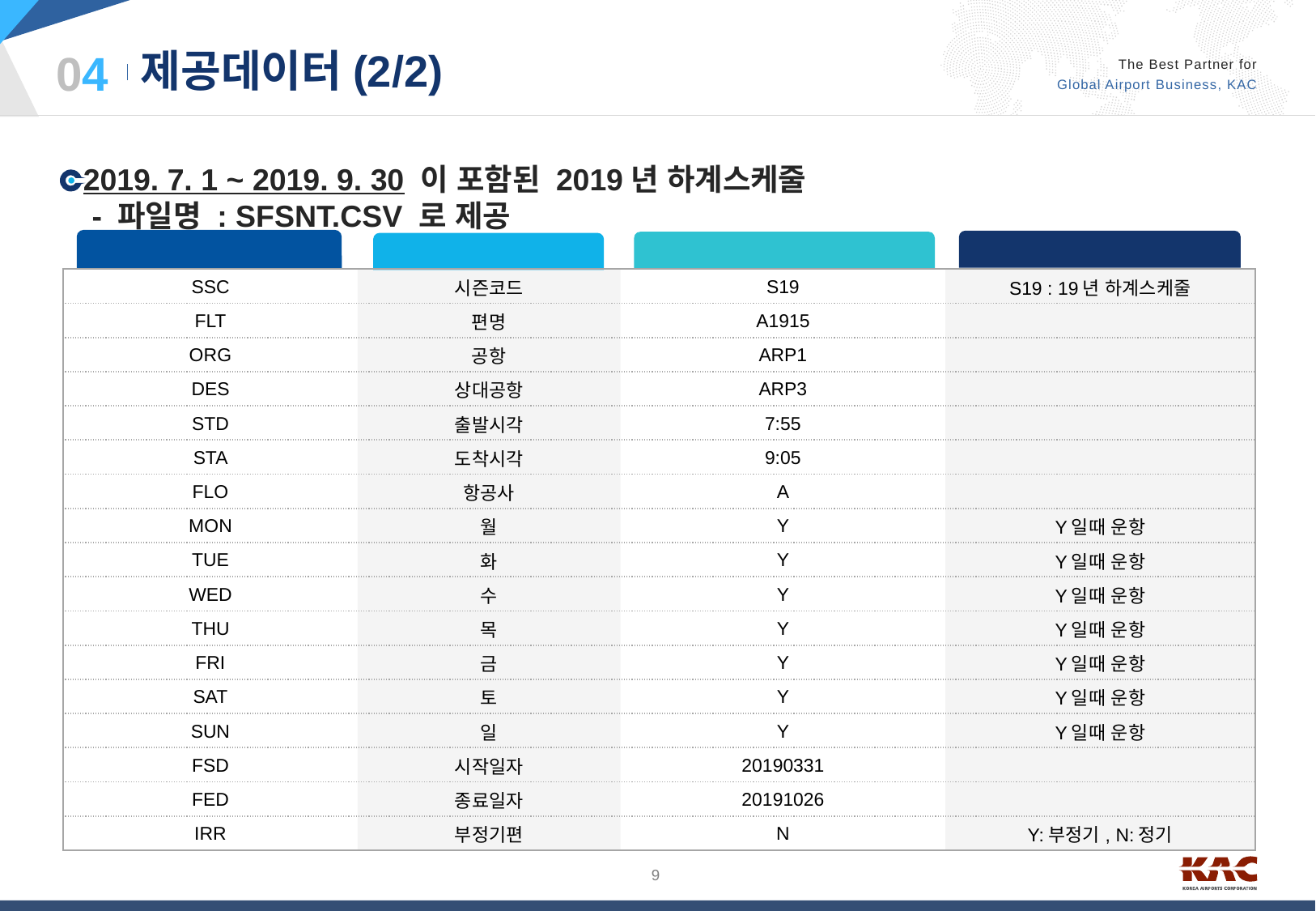

04
제공데이터(2/2)
2019. 7. 1 ~ 2019. 9. 30 이 포함된 2019년 하계스케줄
 - 파일명 : SFSNT.CSV 로 제공

비고

컬럼ID

예시

컬럼명
| SSC | 시즌코드 | S19 | S19 : 19년 하계스케줄 |
| --- | --- | --- | --- |
| FLT | 편명 | A1915 |  |
| ORG | 공항 | ARP1 |  |
| DES | 상대공항 | ARP3 |  |
| STD | 출발시각 | 7:55 |  |
| STA | 도착시각 | 9:05 |  |
| FLO | 항공사 | A |  |
| MON | 월 | Y | Y일때 운항 |
| TUE | 화 | Y | Y일때 운항 |
| WED | 수 | Y | Y일때 운항 |
| THU | 목 | Y | Y일때 운항 |
| FRI | 금 | Y | Y일때 운항 |
| SAT | 토 | Y | Y일때 운항 |
| SUN | 일 | Y | Y일때 운항 |
| FSD | 시작일자 | 20190331 |  |
| FED | 종료일자 | 20191026 |  |
| IRR | 부정기편 | N | Y:부정기, N:정기 |